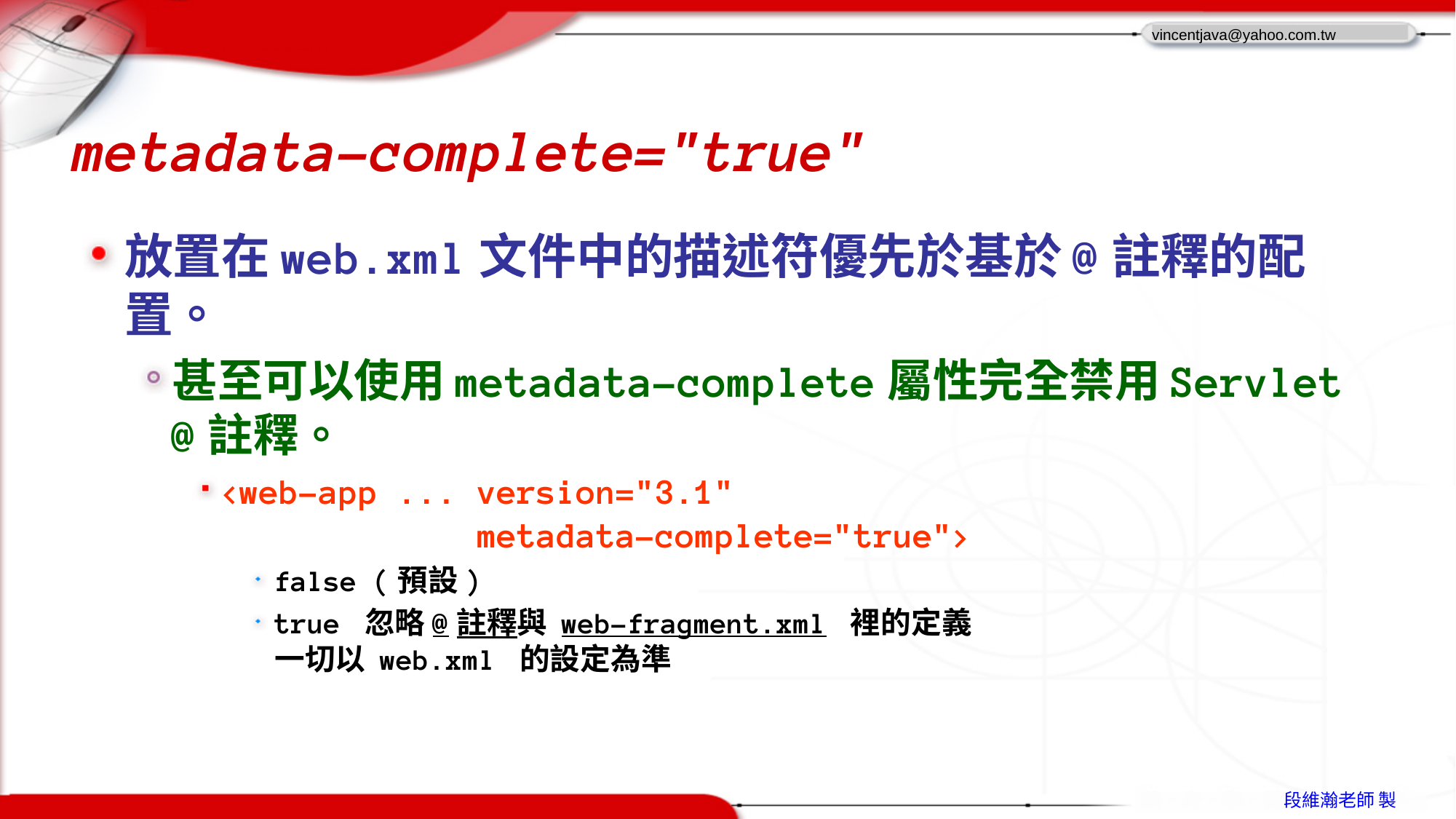

# metadata-complete="true"
放置在web.xml文件中的描述符優先於基於@註釋的配置。
甚至可以使用metadata-complete屬性完全禁用Servlet @註釋。
<web-app ... version="3.1"
             metadata-complete="true">
false (預設)
true 忽略@註釋與 web-fragment.xml 裡的定義
一切以 web.xml 的設定為準